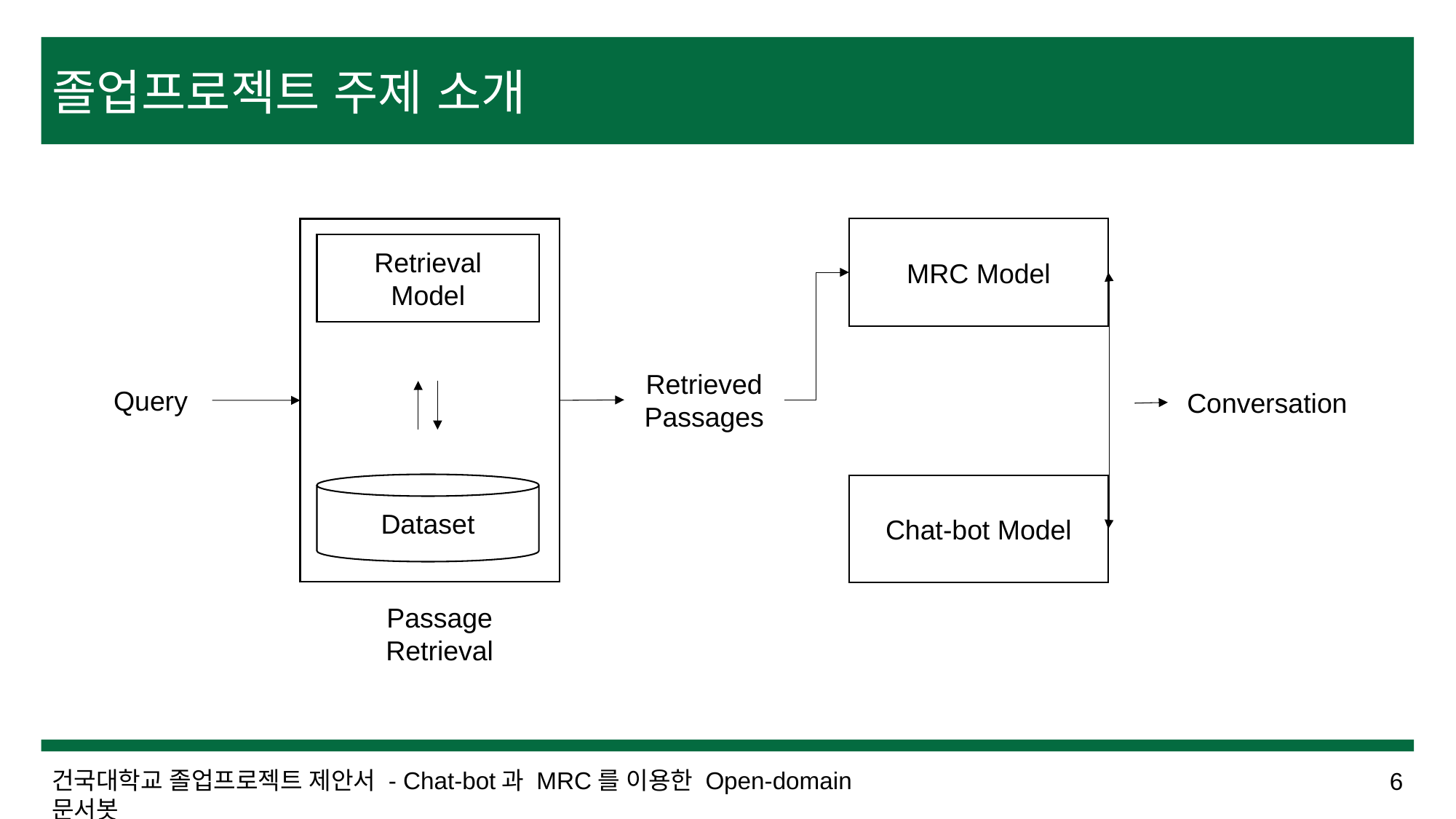

졸업프로젝트 주제 소개
MRC Model

Retrieval
Model
Retrieved
Passages
Query
Conversation
Dataset
Chat-bot Model
Passage
Retrieval

건국대학교 졸업프로젝트 제안서 - Chat-bot과 MRC를 이용한 Open-domain 문서봇
6